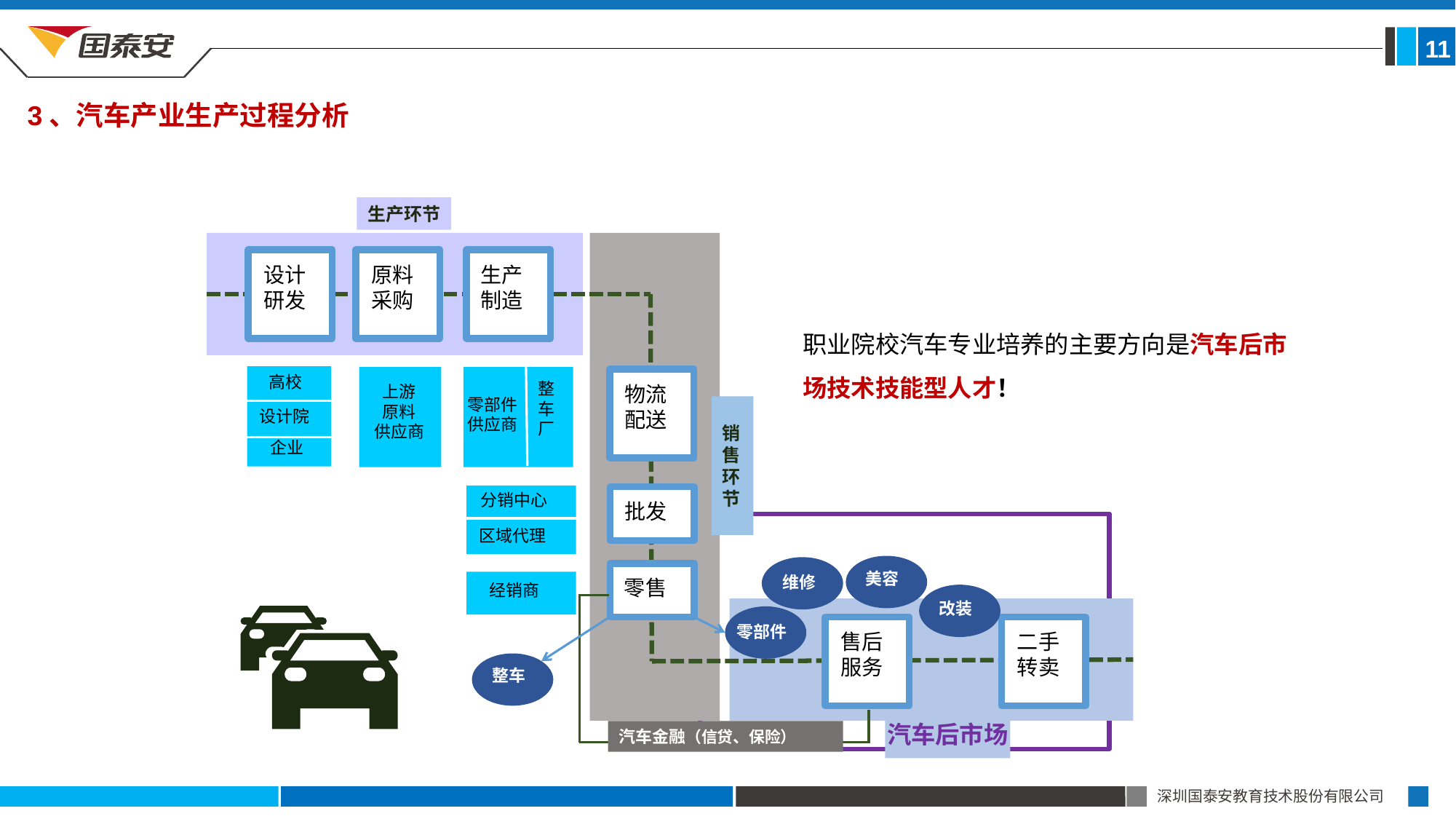

11
3、汽车产业生产过程分析
生产环节

原料
采购
生产
制造
设计
研发
高校

整车厂
物流
配送
上游
原料
供应商
零部件供应商
销
售
环
节
设计院
企业

分销中心

批发
区域代理

美容

维修
零售

经销商

改装

零部件

售后
服务
二手
转卖

整车
汽车后市场
汽车金融（信贷、保险）
职业院校汽车专业培养的主要方向是汽车后市场技术技能型人才！